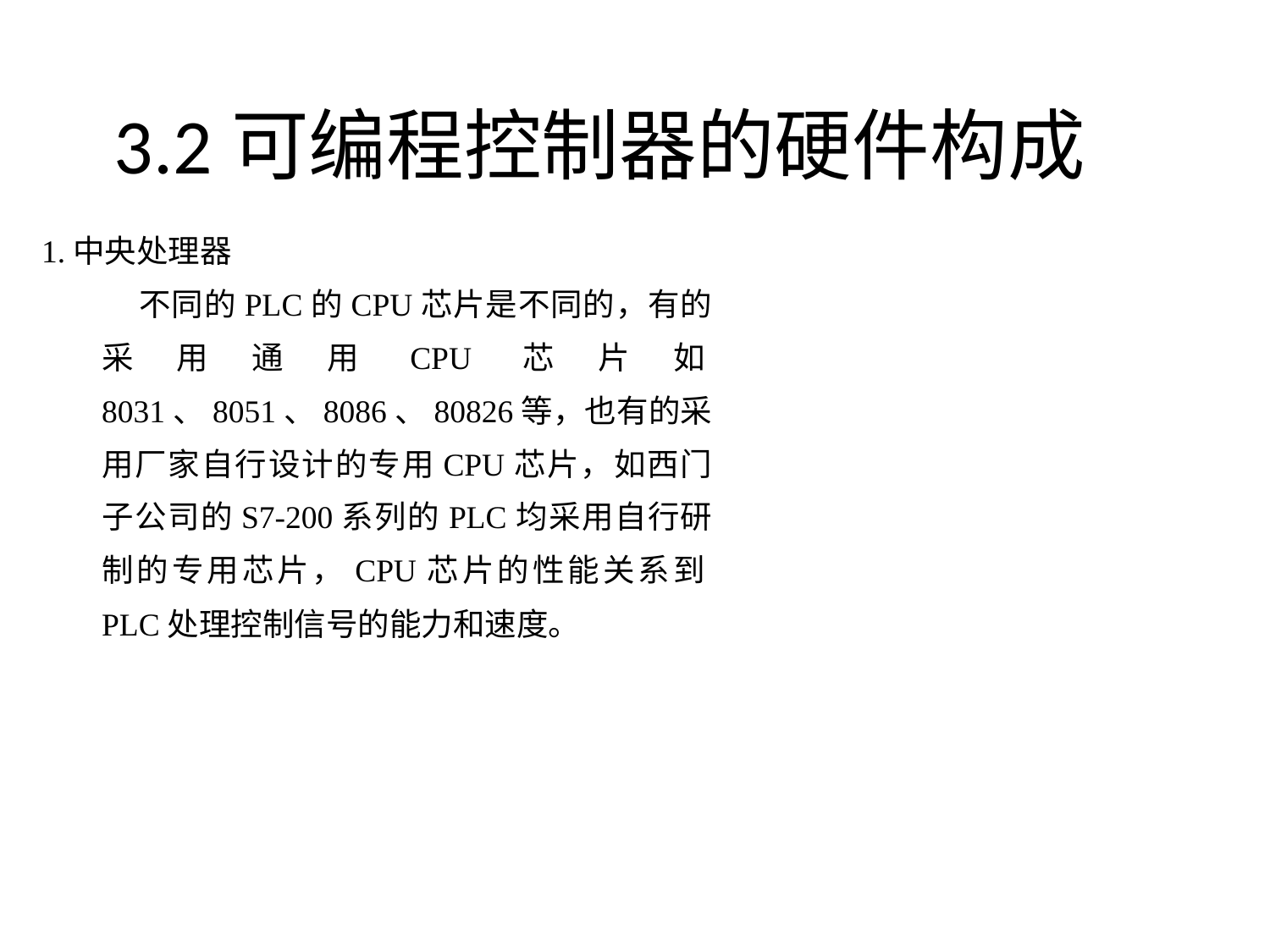

# 3.2可编程控制器的硬件构成
  1.中央处理器
             不同的PLC的CPU芯片是不同的，有的采用通用CPU芯片如8031、8051、8086、80826等，也有的采用厂家自行设计的专用CPU芯片，如西门子公司的S7-200系列的PLC均采用自行研制的专用芯片，CPU芯片的性能关系到PLC处理控制信号的能力和速度。